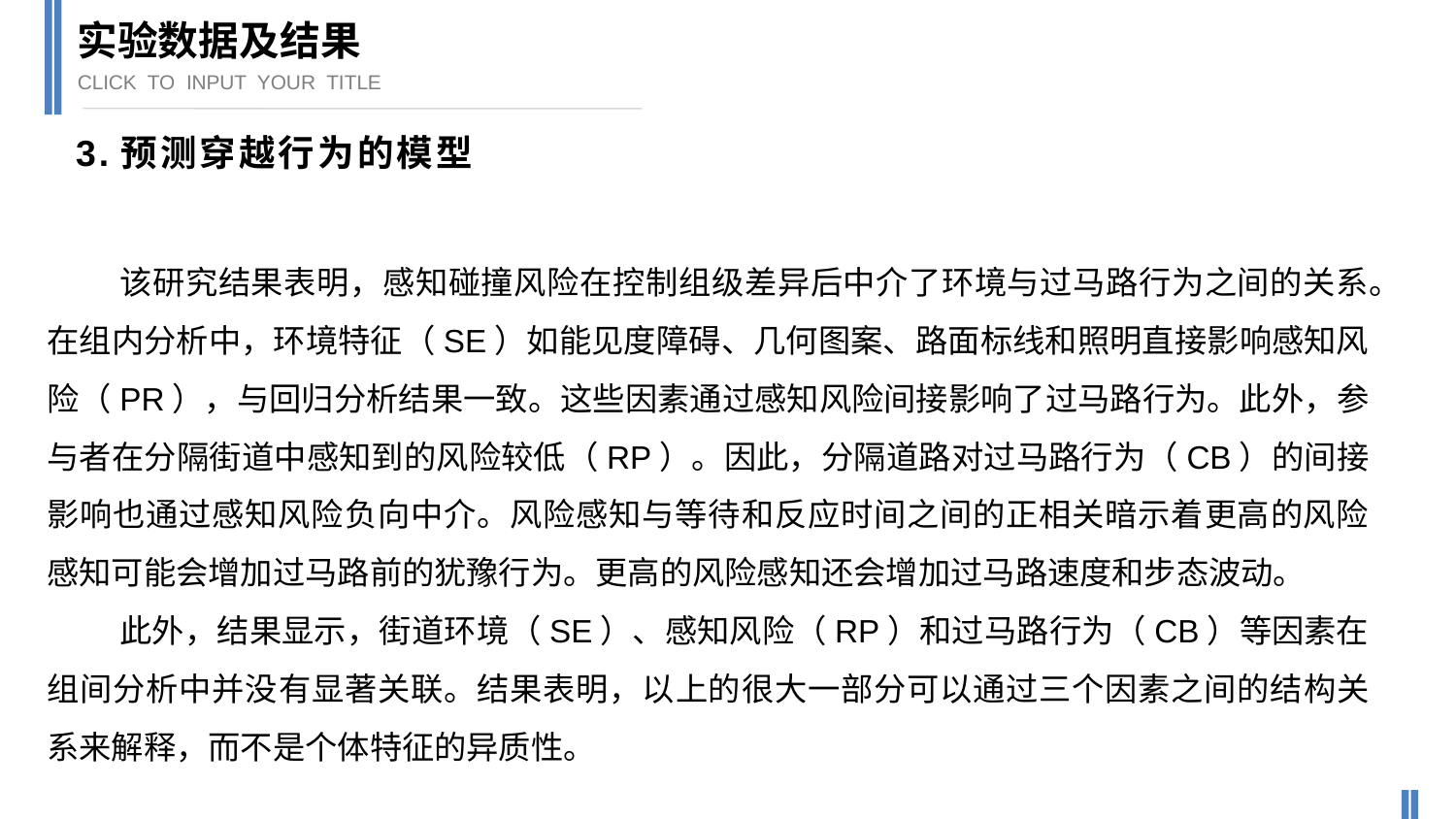

实验数据及结果
CLICK  TO  INPUT  YOUR  TITLE
3.预测穿越行为的模型
该研究结果表明，感知碰撞风险在控制组级差异后中介了环境与过马路行为之间的关系。在组内分析中，环境特征（SE）如能见度障碍、几何图案、路面标线和照明直接影响感知风险（PR），与回归分析结果一致。这些因素通过感知风险间接影响了过马路行为。此外，参与者在分隔街道中感知到的风险较低（RP）。因此，分隔道路对过马路行为（CB）的间接影响也通过感知风险负向中介。风险感知与等待和反应时间之间的正相关暗示着更高的风险感知可能会增加过马路前的犹豫行为。更高的风险感知还会增加过马路速度和步态波动。
此外，结果显示，街道环境（SE）、感知风险（RP）和过马路行为（CB）等因素在组间分析中并没有显著关联。结果表明，以上的很大一部分可以通过三个因素之间的结构关系来解释，而不是个体特征的异质性。